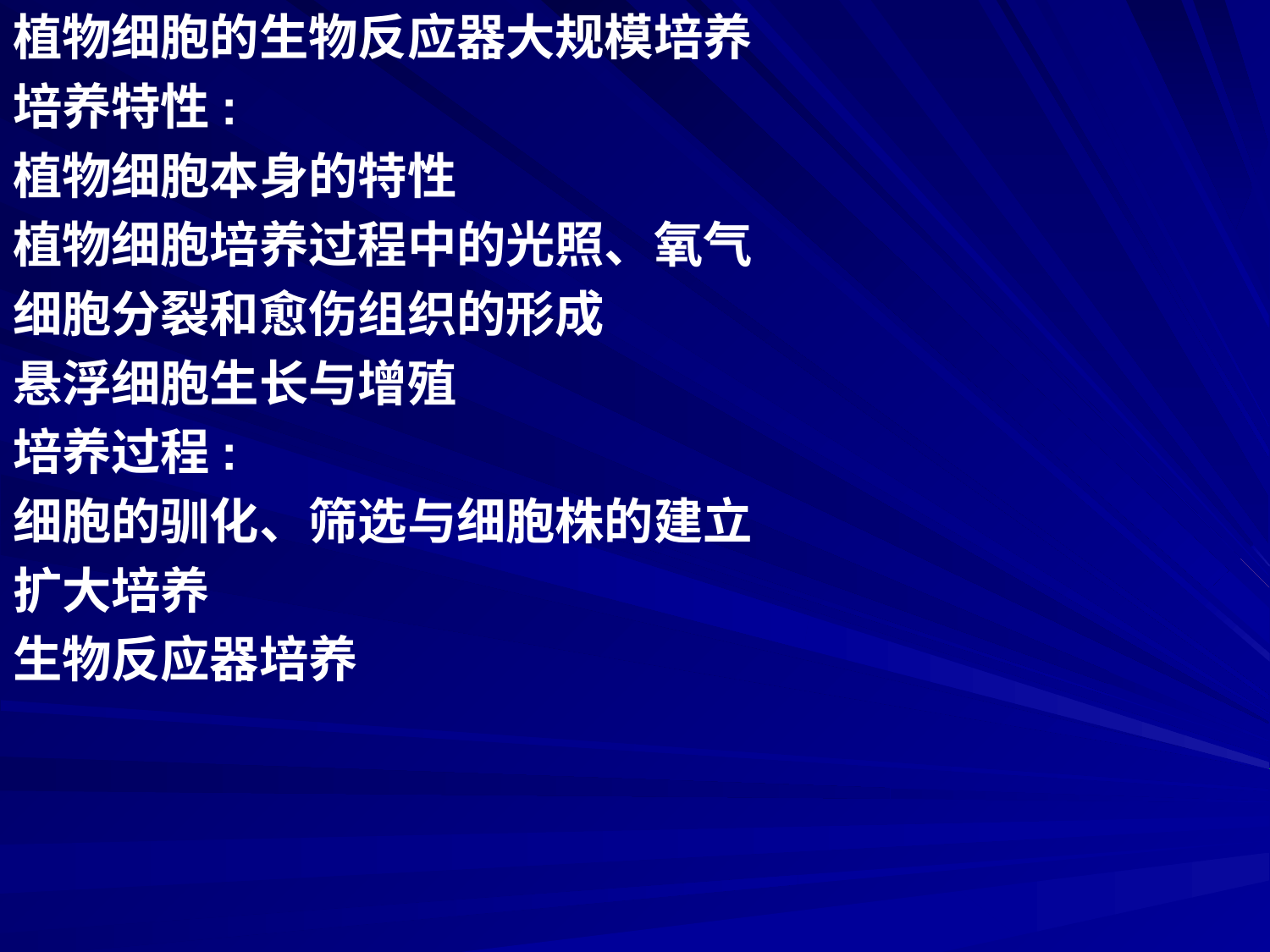

植物细胞的生物反应器大规模培养
培养特性:
植物细胞本身的特性
植物细胞培养过程中的光照、氧气
细胞分裂和愈伤组织的形成
悬浮细胞生长与增殖
培养过程:
细胞的驯化、筛选与细胞株的建立
扩大培养
生物反应器培养